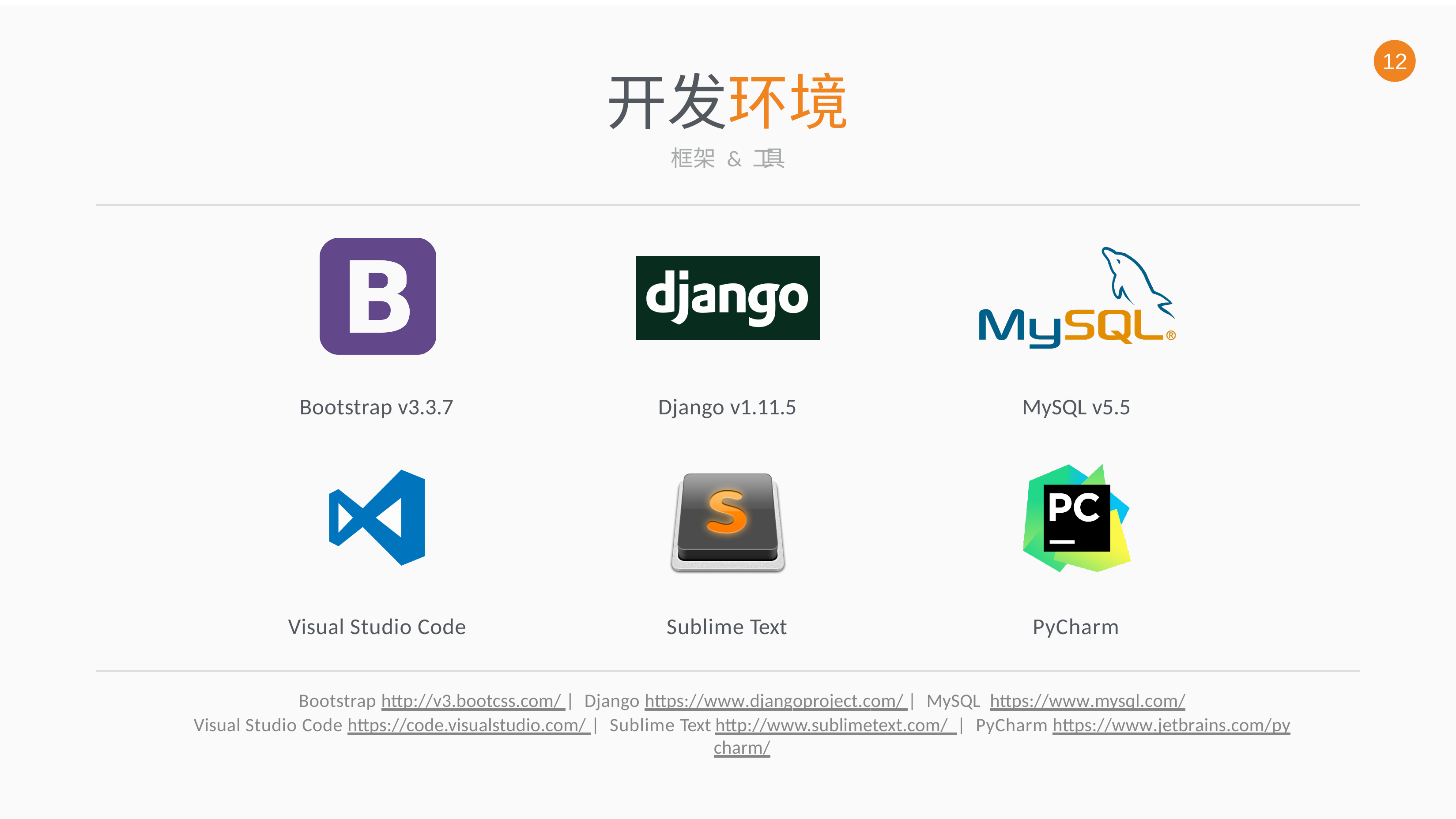

12
# 开发环境
框架 & ⼯  具

Bootstrap v3.3.7
Django v1.11.5
MySQL v5.5

Visual Studio Code
Sublime Text
PyCharm

Bootstrap http://v3.bootcss.com/ |                                                              Django https://www.djangoproject.com/ |                                                              MySQL  https://www.mysql.com/
Visual Studio Code https://code.visualstudio.com/ |                                                               Sublime Text http://www.sublimetext.com/  |                                                               PyCharm https://www.jetbrains.com/pycharm/